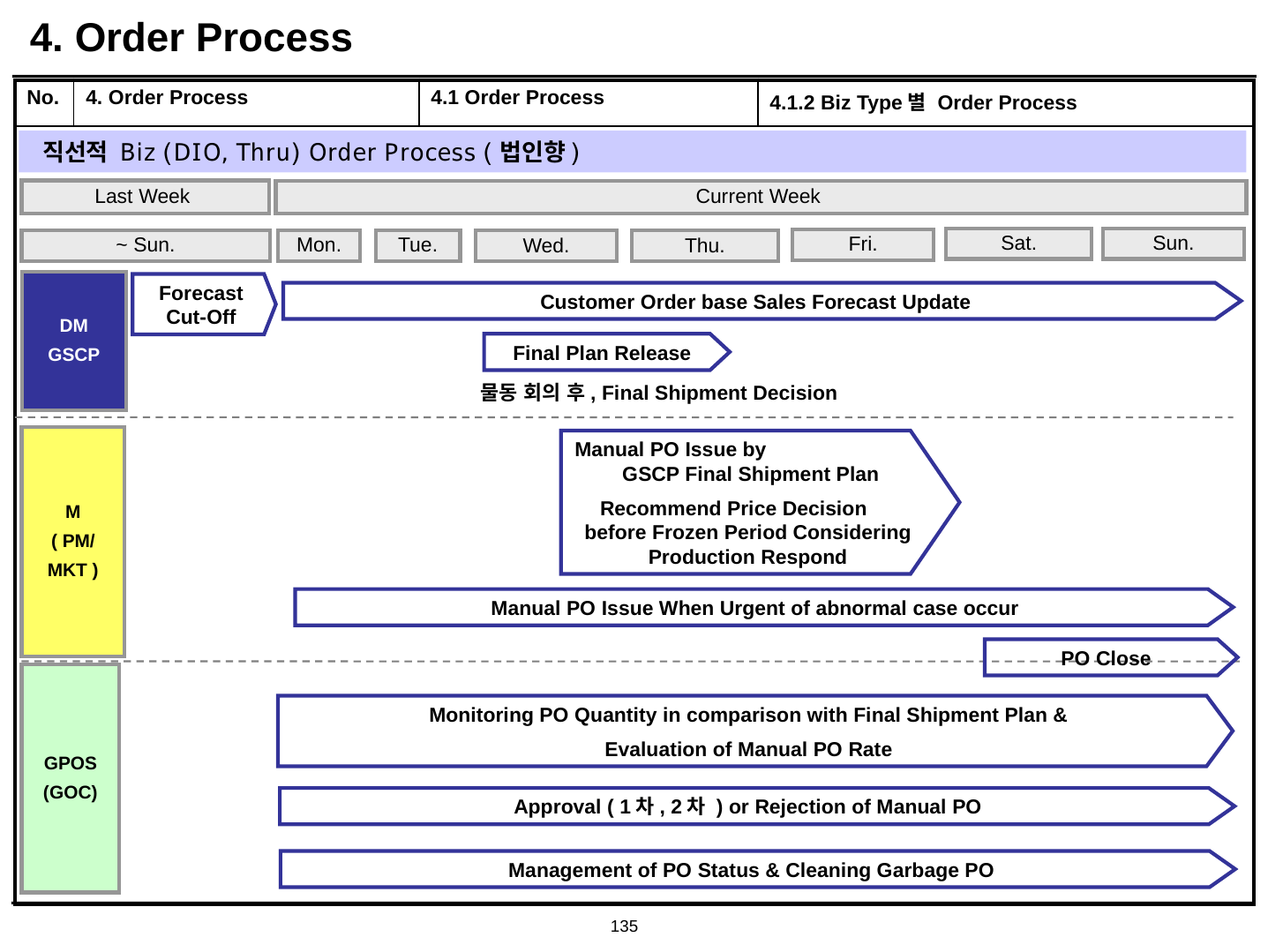

# 4. Order Process
| No. | 4. Order Process | 4.1 Order Process | 4.1.2 Biz Type별 Order Process |
| --- | --- | --- | --- |
|  |  |  |  |
직선적 Biz (DIO, Thru) Order Process (법인향)
Last Week
Current Week
Sat.
Sun.
Fri.
~ Sun.
Mon.
Tue.
Wed.
Thu.
DM
GSCP
Forecast Cut-Off
Customer Order base Sales Forecast Update
Final Plan Release
물동 회의 후, Final Shipment Decision

M
( PM/
MKT )
Manual PO Issue by                              GSCP Final Shipment Plan
Recommend Price Decision      before Frozen Period Considering Production Respond
Manual PO Issue When Urgent of abnormal case occur
PO Close

GPOS
(GOC)
Monitoring PO Quantity in comparison with Final Shipment Plan &
Evaluation of Manual PO Rate
Approval ( 1차, 2차 ) or Rejection of Manual PO
Management of PO Status & Cleaning Garbage PO
135